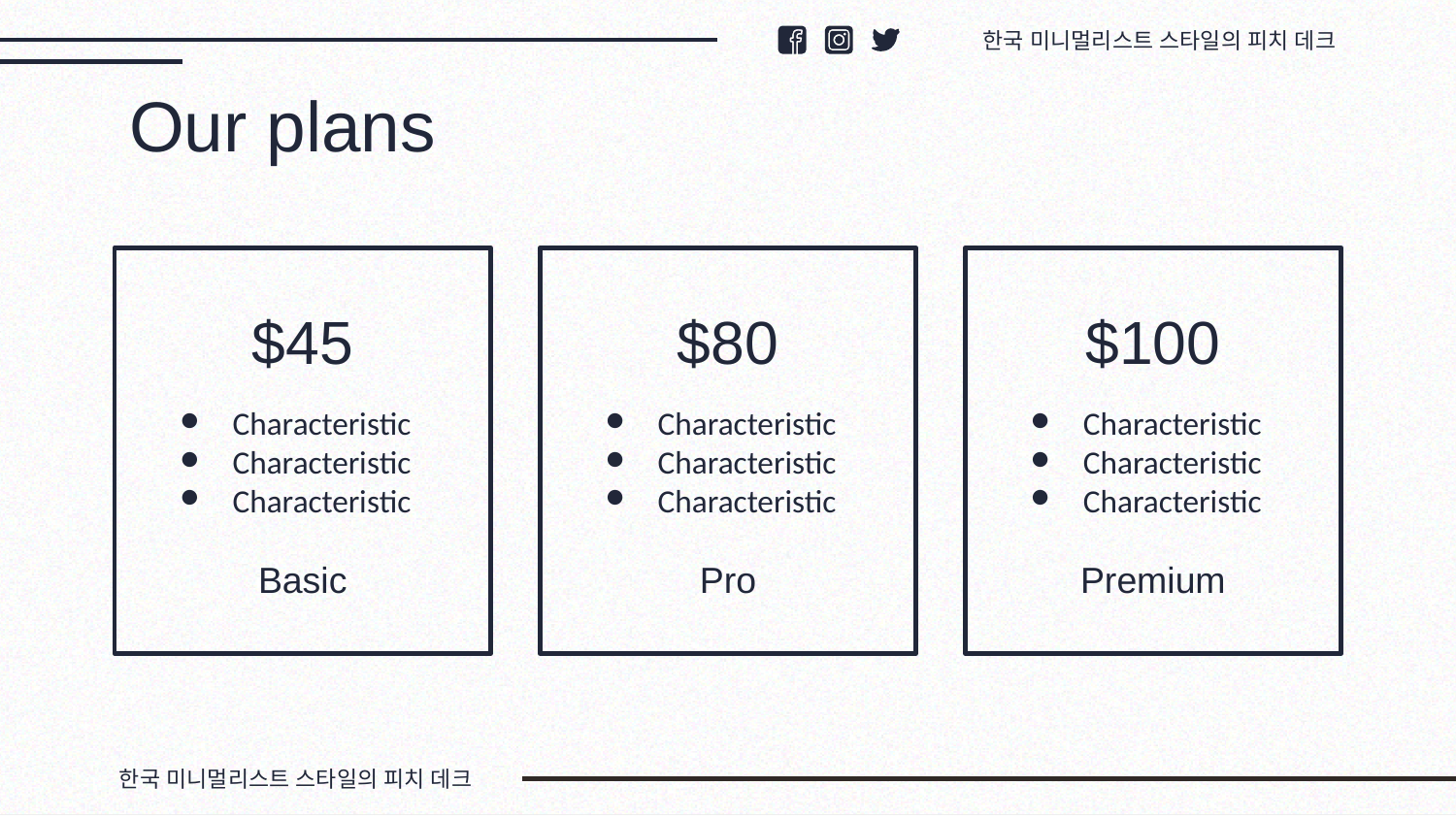

한국 미니멀리스트 스타일의 피치 데크

# Our plans

$45
$80
$100
Characteristic
Characteristic
Characteristic
Characteristic
Characteristic
Characteristic
Characteristic
Characteristic
Characteristic
Basic
Pro
Premium
한국 미니멀리스트 스타일의 피치 데크